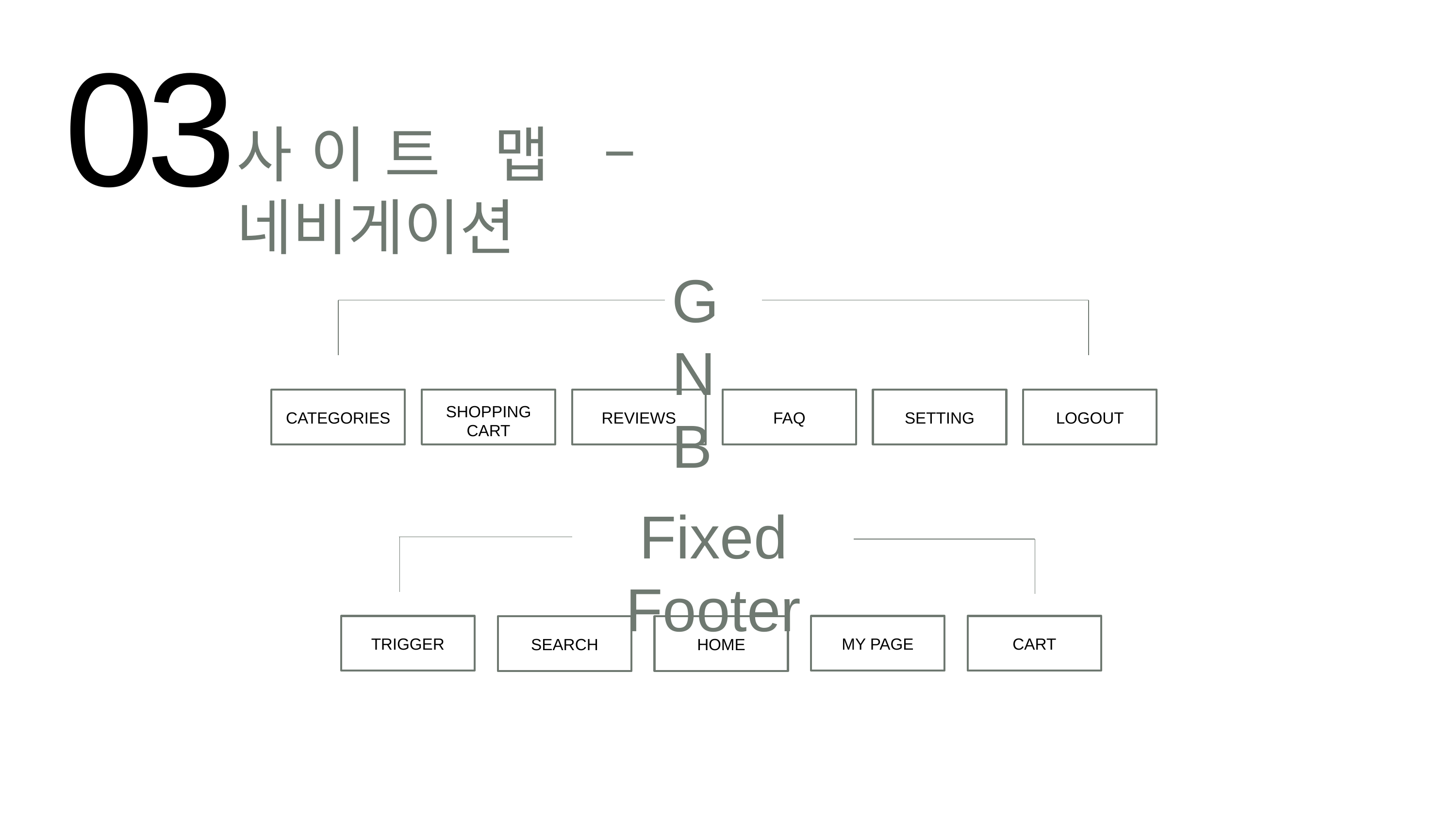

03
사이트 맵 – 네비게이션
GNB

SHOPPING CART
CATEGORIES
REVIEWS
FAQ
SETTING
LOGOUT
Fixed Footer

TRIGGER
MY PAGE
CART
SEARCH
HOME